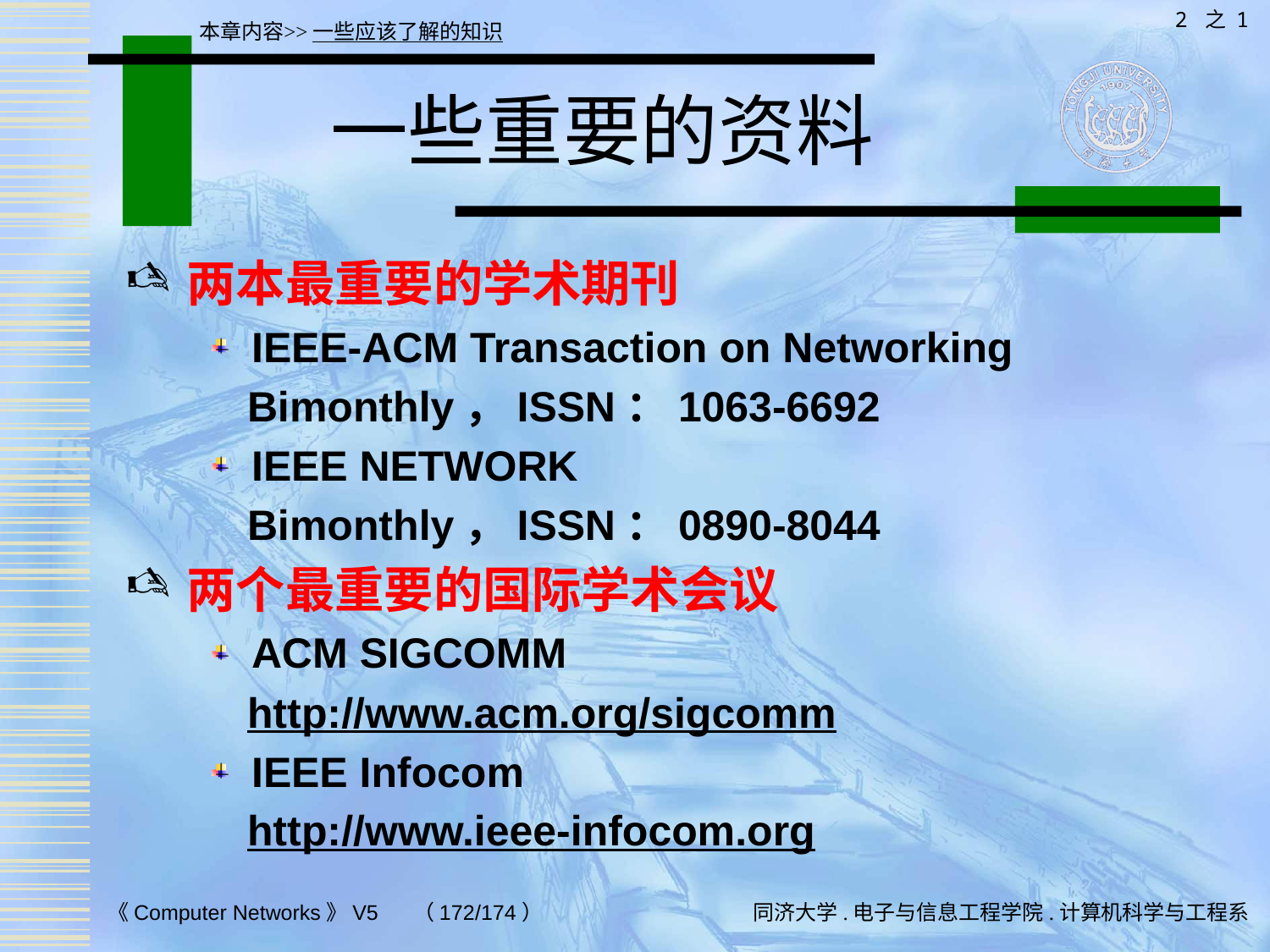

2 之 1
本章内容>>一些应该了解的知识
# 一些重要的资料
两本最重要的学术期刊
IEEE-ACM Transaction on Networking
   Bimonthly，ISSN：1063-6692
IEEE NETWORK
   Bimonthly，ISSN：0890-8044
两个最重要的国际学术会议
ACM SIGCOMM
   http://www.acm.org/sigcomm
IEEE Infocom
   http://www.ieee-infocom.org